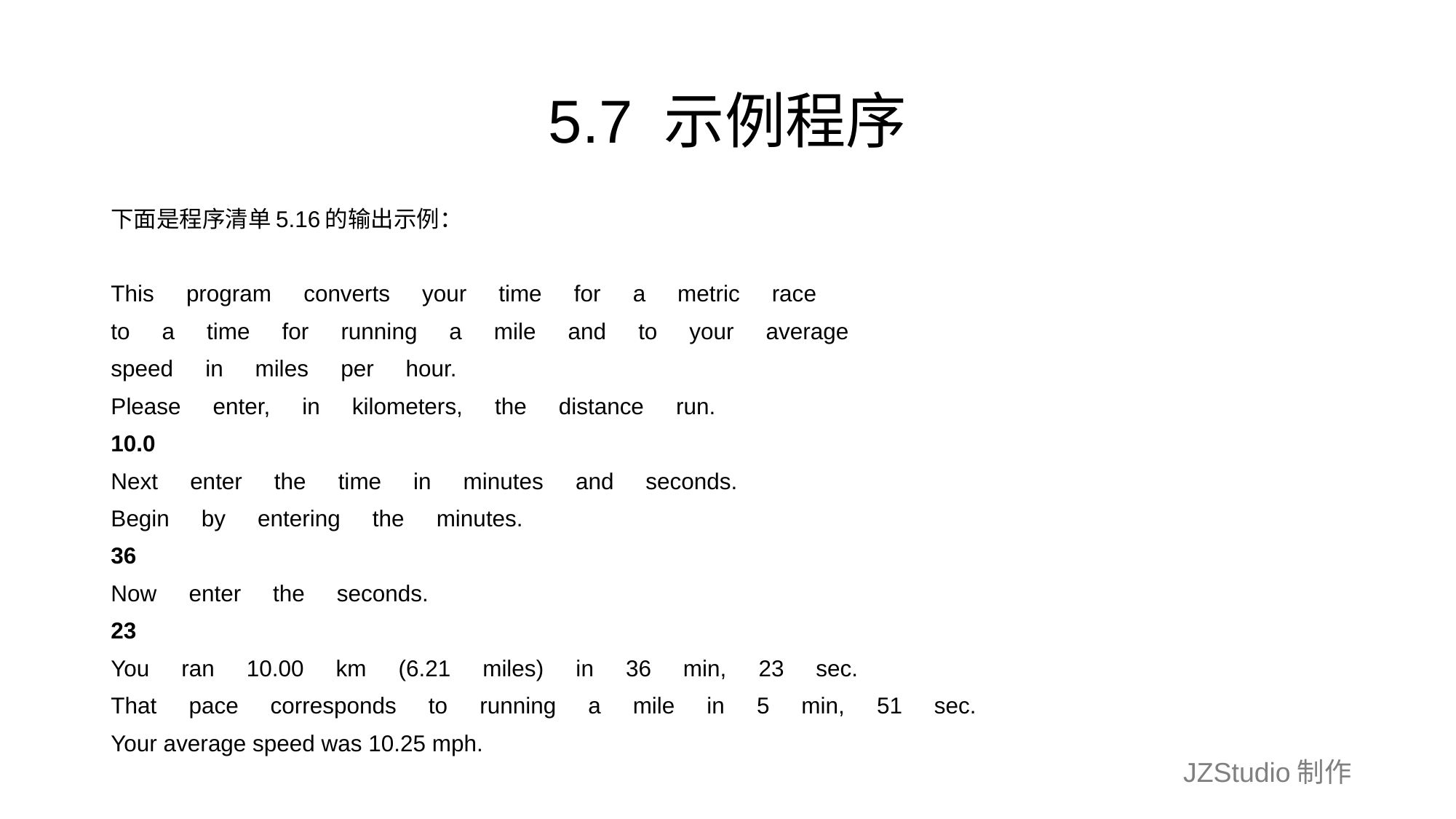

# 5.7 示例程序
下面是程序清单5.16的输出示例：

This　program　converts　your　time　for　a　metric　race
to　a　time　for　running　a　mile　and　to　your　average
speed　in　miles　per　hour.
Please　enter,　in　kilometers,　the　distance　run.
10.0
Next　enter　the　time　in　minutes　and　seconds.
Begin　by　entering　the　minutes.
36
Now　enter　the　seconds.
23
You　ran　10.00　km　(6.21　miles)　in　36　min,　23　sec.
That　pace　corresponds　to　running　a　mile　in　5　min,　51　sec.
Your average speed was 10.25 mph.